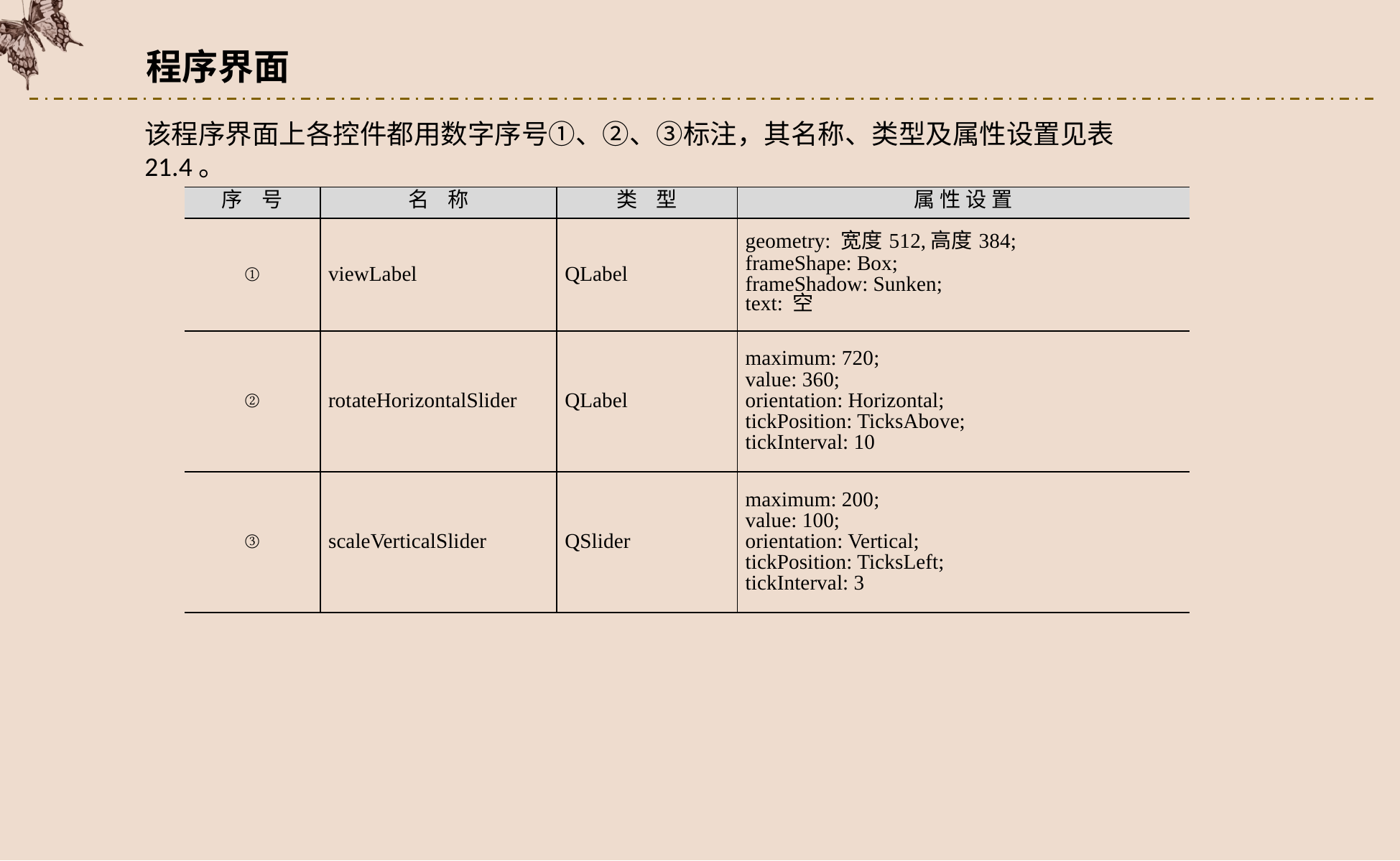

程序界面
该程序界面上各控件都用数字序号①、②、③标注，其名称、类型及属性设置见表21.4。
| 序 号 | 名 称 | 类 型 | 属 性 设 置 |
| --- | --- | --- | --- |
| ① | viewLabel | QLabel | geometry: 宽度512,高度384; frameShape: Box; frameShadow: Sunken; text: 空 |
| ② | rotateHorizontalSlider | QLabel | maximum: 720; value: 360; orientation: Horizontal; tickPosition: TicksAbove; tickInterval: 10 |
| ③ | scaleVerticalSlider | QSlider | maximum: 200; value: 100; orientation: Vertical; tickPosition: TicksLeft; tickInterval: 3 |